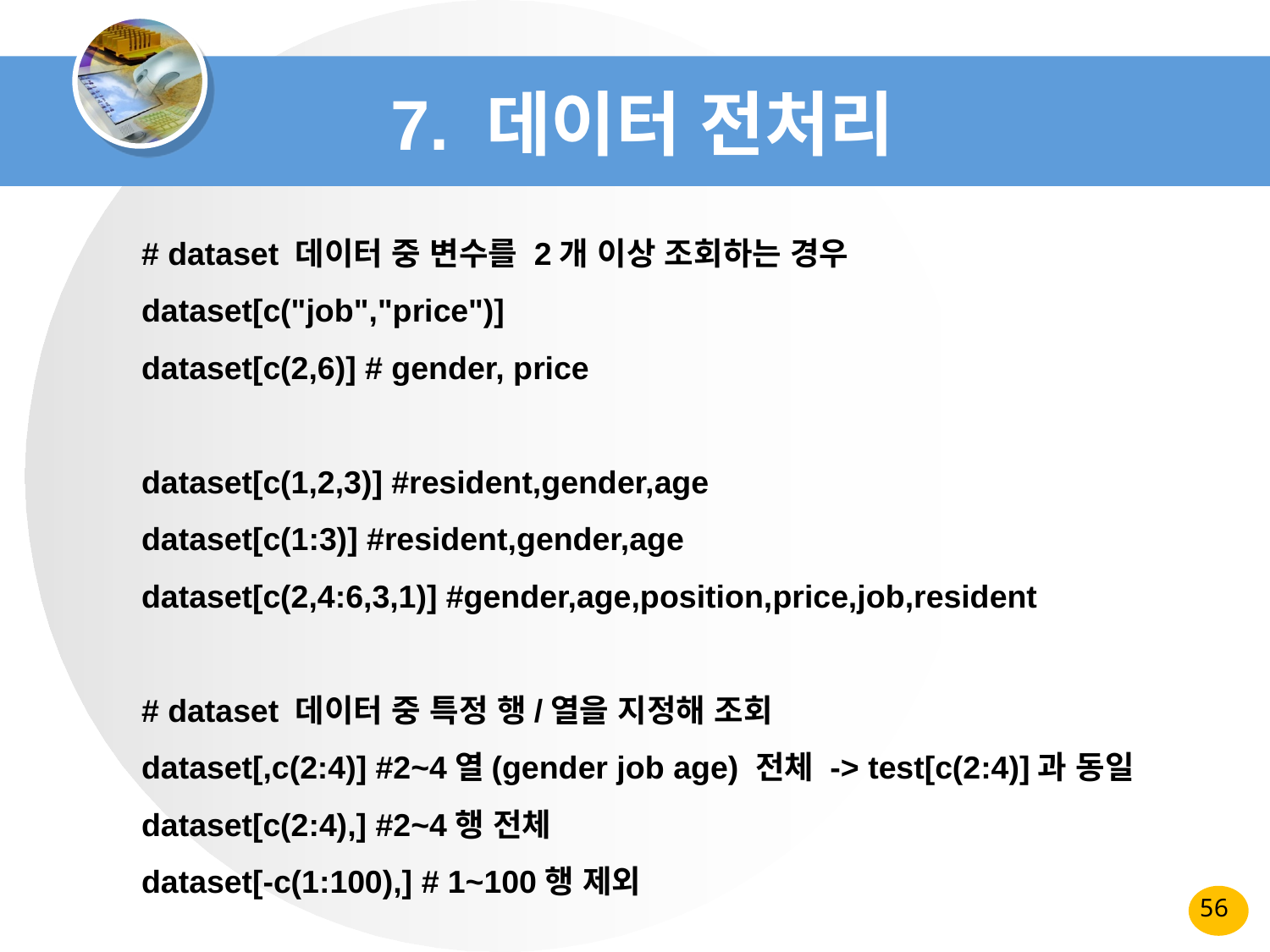

# 7. 데이터 전처리
# dataset 데이터 중 변수를 2개 이상 조회하는 경우
dataset[c("job","price")]
dataset[c(2,6)] # gender, price

dataset[c(1,2,3)] #resident,gender,age
dataset[c(1:3)] #resident,gender,age
dataset[c(2,4:6,3,1)] #gender,age,position,price,job,resident

# dataset 데이터 중 특정 행/열을 지정해 조회
dataset[,c(2:4)] #2~4열(gender job age) 전체 -> test[c(2:4)]과 동일
dataset[c(2:4),] #2~4행 전체
dataset[-c(1:100),] # 1~100행 제외
56